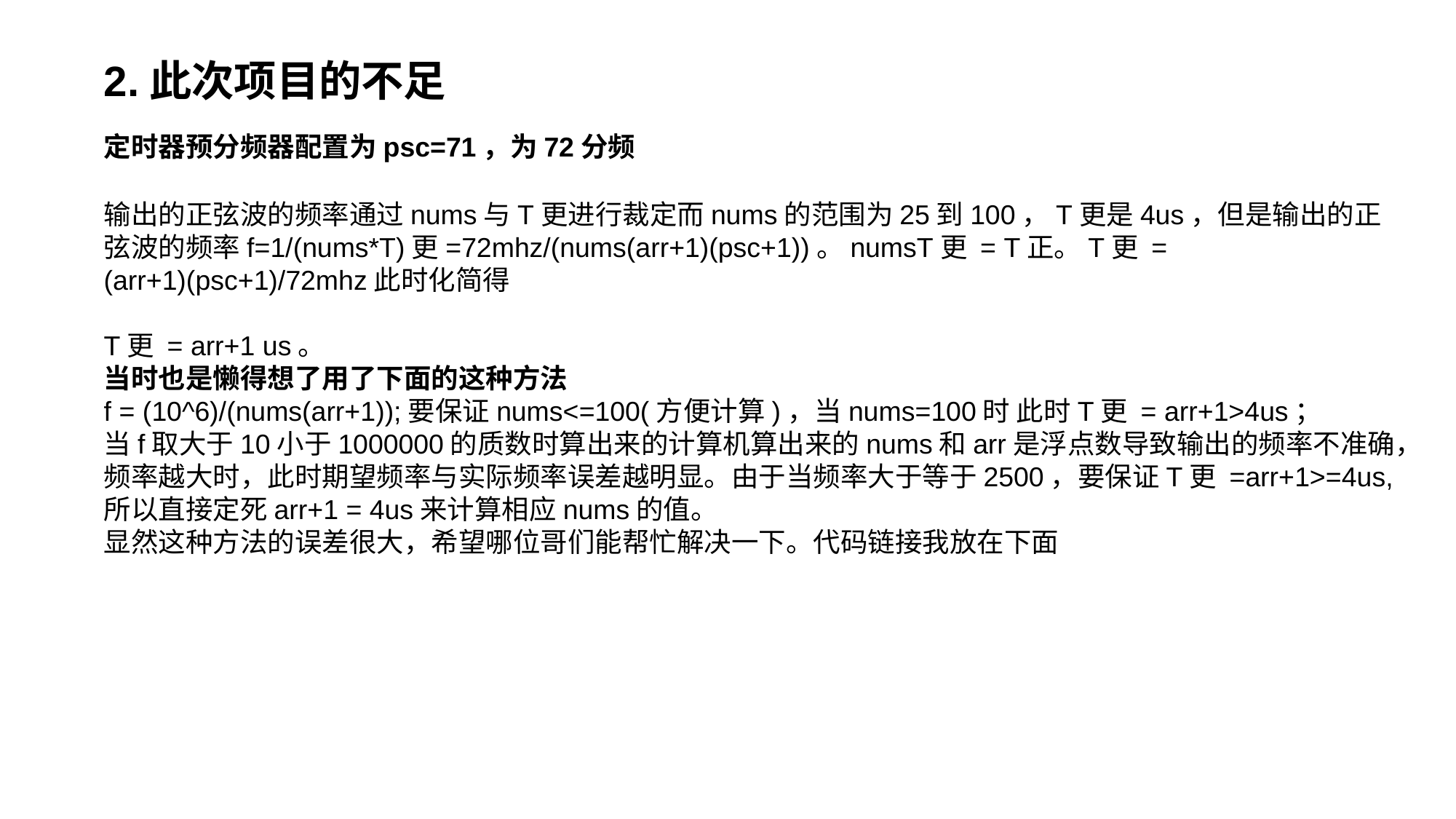

2.此次项目的不足
定时器预分频器配置为psc=71，为72分频
输出的正弦波的频率通过nums与T更进行裁定而nums的范围为25到100，T更是4us，但是输出的正弦波的频率f=1/(nums*T)更=72mhz/(nums(arr+1)(psc+1))。numsT更 = T正。T更 = (arr+1)(psc+1)/72mhz此时化简得

T更 = arr+1 us。
当时也是懒得想了用了下面的这种方法
f = (10^6)/(nums(arr+1));要保证nums<=100(方便计算)，当nums=100时 此时T更 = arr+1>4us；
当f取大于10小于1000000的质数时算出来的计算机算出来的nums和arr是浮点数导致输出的频率不准确，频率越大时，此时期望频率与实际频率误差越明显。由于当频率大于等于2500，要保证T更 =arr+1>=4us,所以直接定死arr+1 = 4us来计算相应nums的值。
显然这种方法的误差很大，希望哪位哥们能帮忙解决一下。代码链接我放在下面